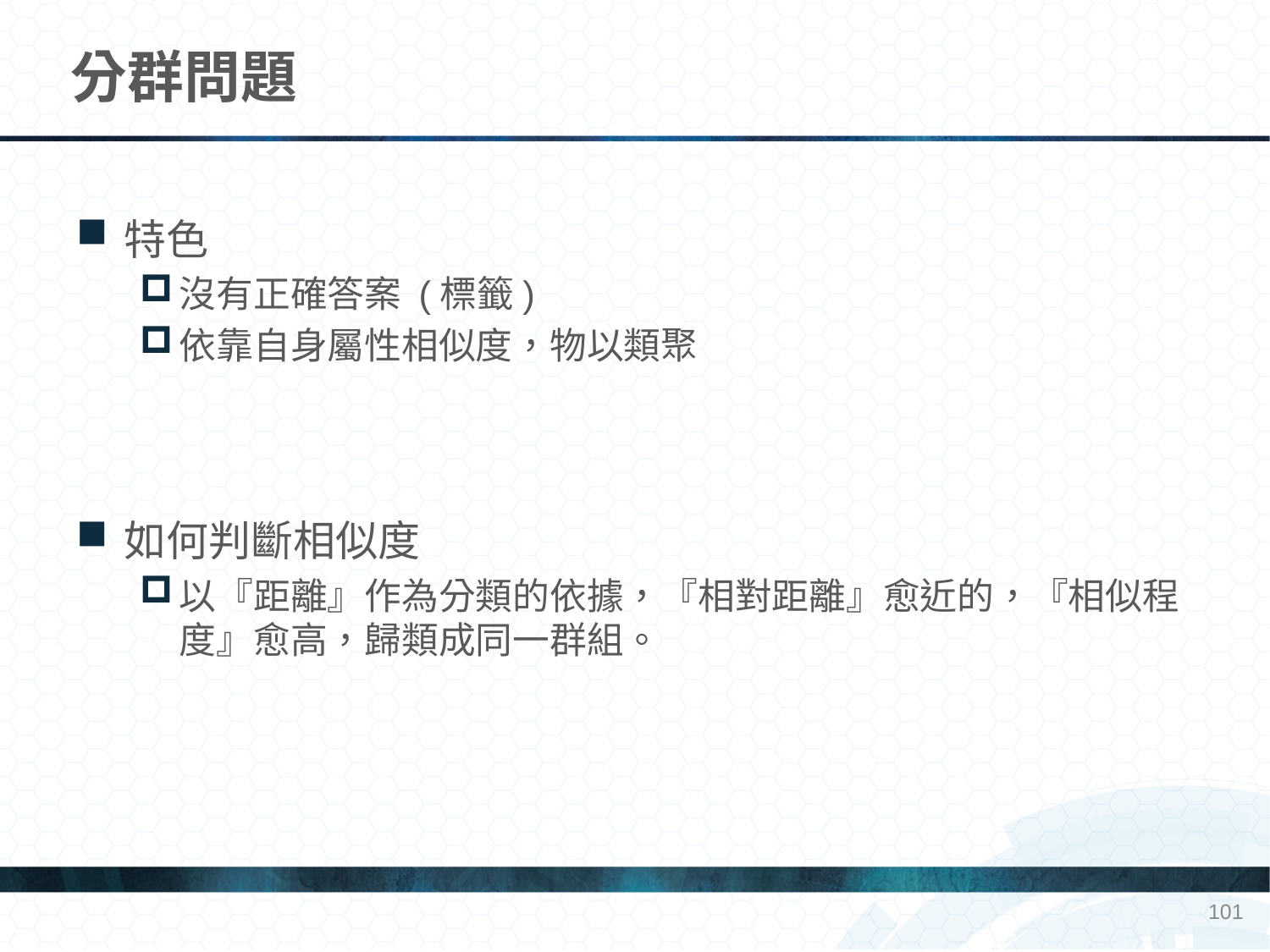

# 分群問題
特色
沒有正確答案 (標籤)
依靠自身屬性相似度，物以類聚

如何判斷相似度
以『距離』作為分類的依據，『相對距離』愈近的，『相似程度』愈高，歸類成同一群組。

101